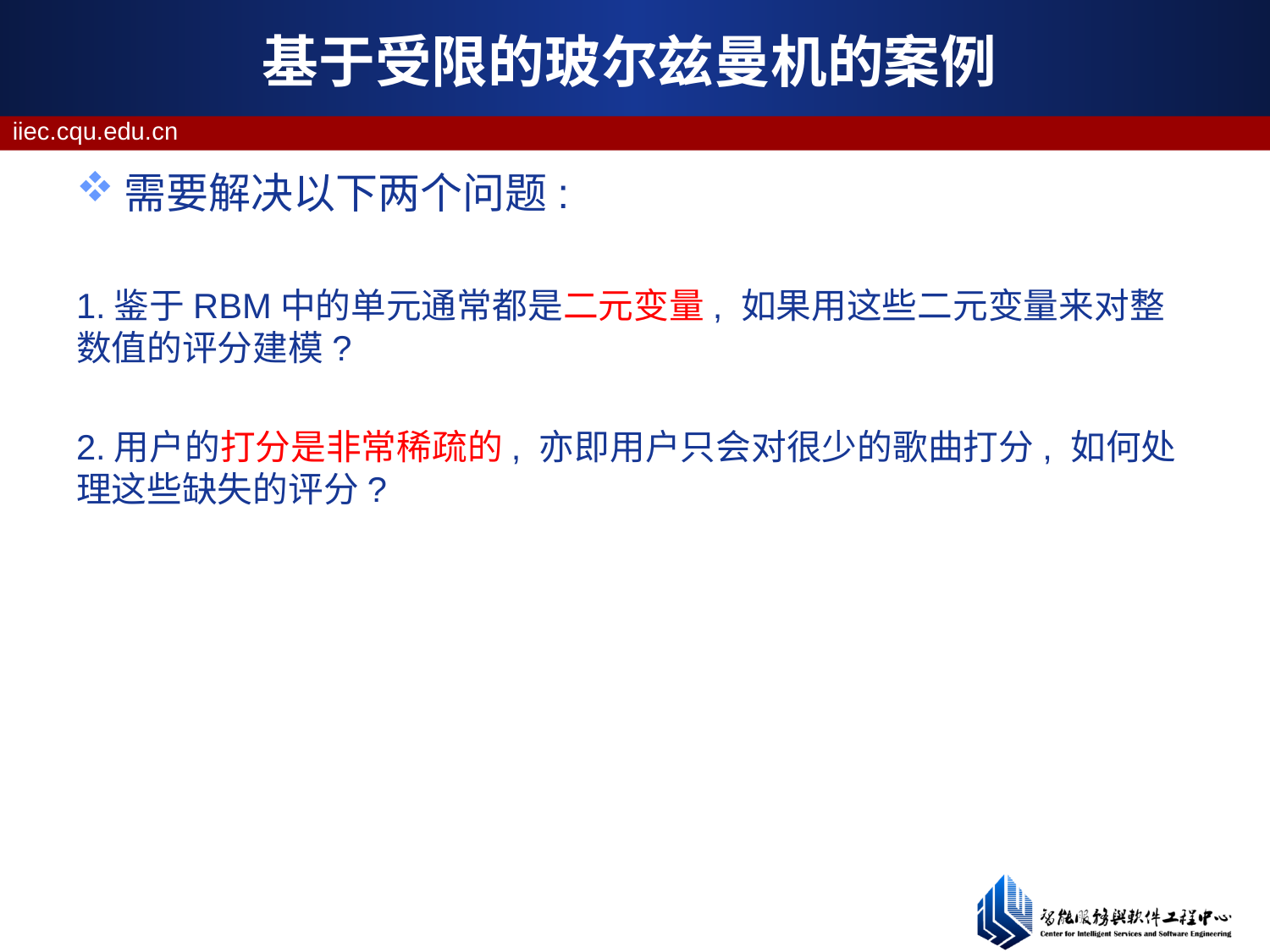

# 基于受限的玻尔兹曼机的案例
需要解决以下两个问题:

1.鉴于RBM中的单元通常都是二元变量, 如果用这些二元变量来对整数值的评分建模?

2.用户的打分是非常稀疏的, 亦即用户只会对很少的歌曲打分, 如何处理这些缺失的评分?